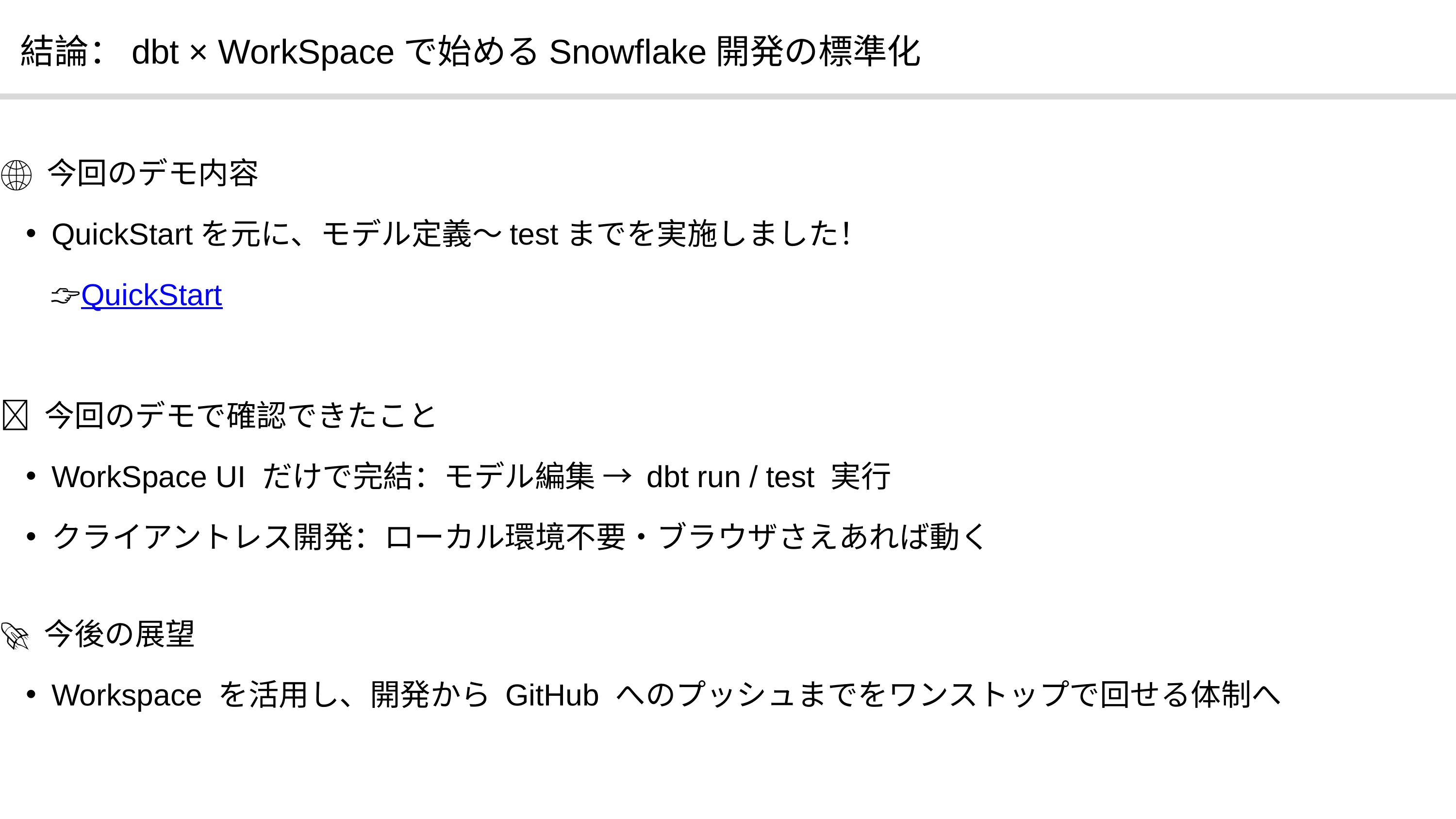

結論：dbt × WorkSpaceで始めるSnowflake開発の標準化

🌐 今回のデモ内容
QuickStartを元に、モデル定義〜testまでを実施しました！
      👉QuickStart

🧩 今回のデモで確認できたこと
WorkSpace UI だけで完結：モデル編集 → dbt run / test 実行
クライアントレス開発：ローカル環境不要・ブラウザさえあれば動く

🚀 今後の展望
Workspace を活用し、開発から GitHub へのプッシュまでをワンストップで回せる体制へ